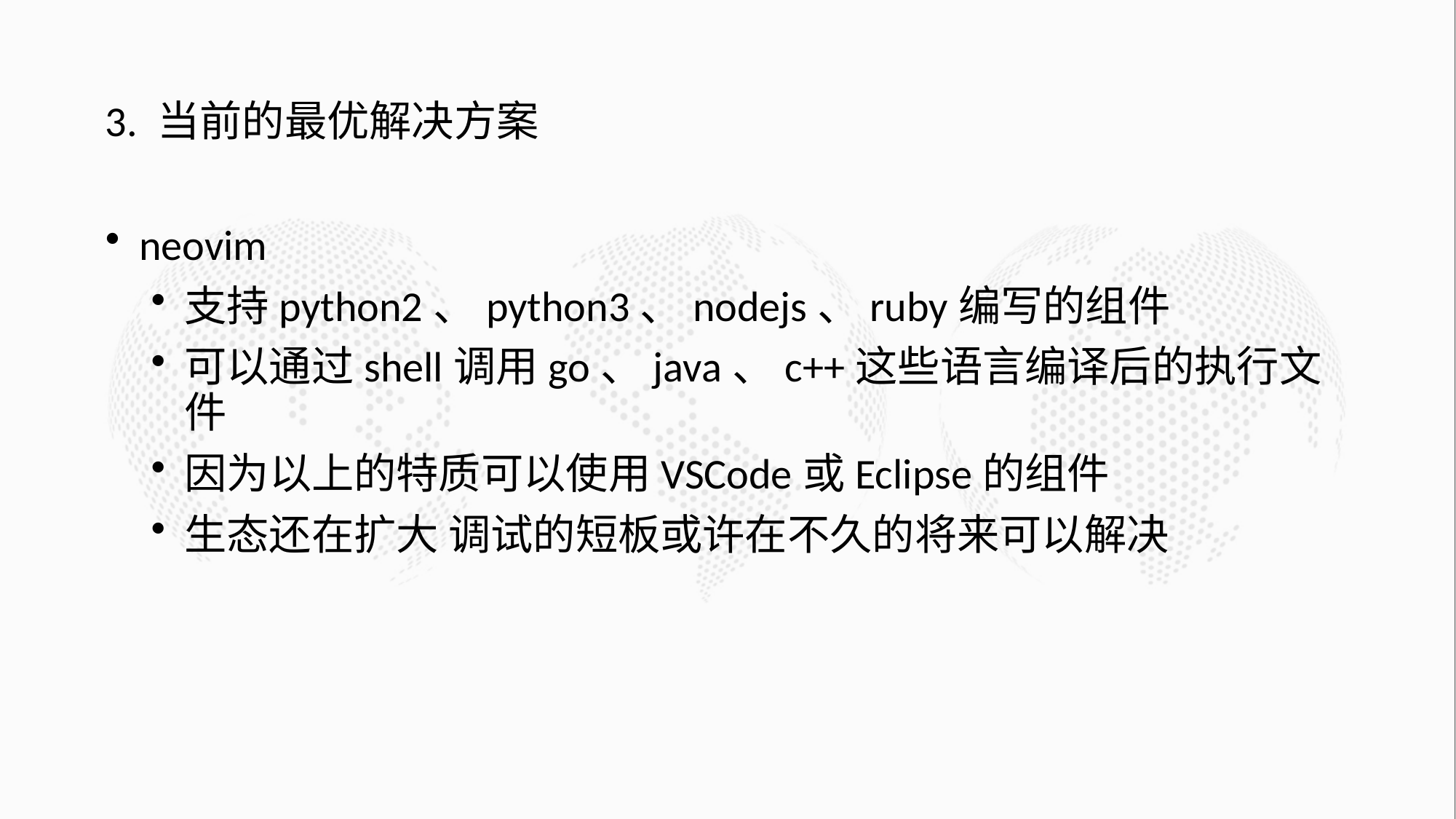

# 3. 当前的最优解决方案
neovim
支持python2、python3、nodejs、ruby编写的组件
可以通过shell调用go、java、c++这些语言编译后的执行文件
因为以上的特质可以使用VSCode或Eclipse的组件
生态还在扩大 调试的短板或许在不久的将来可以解决